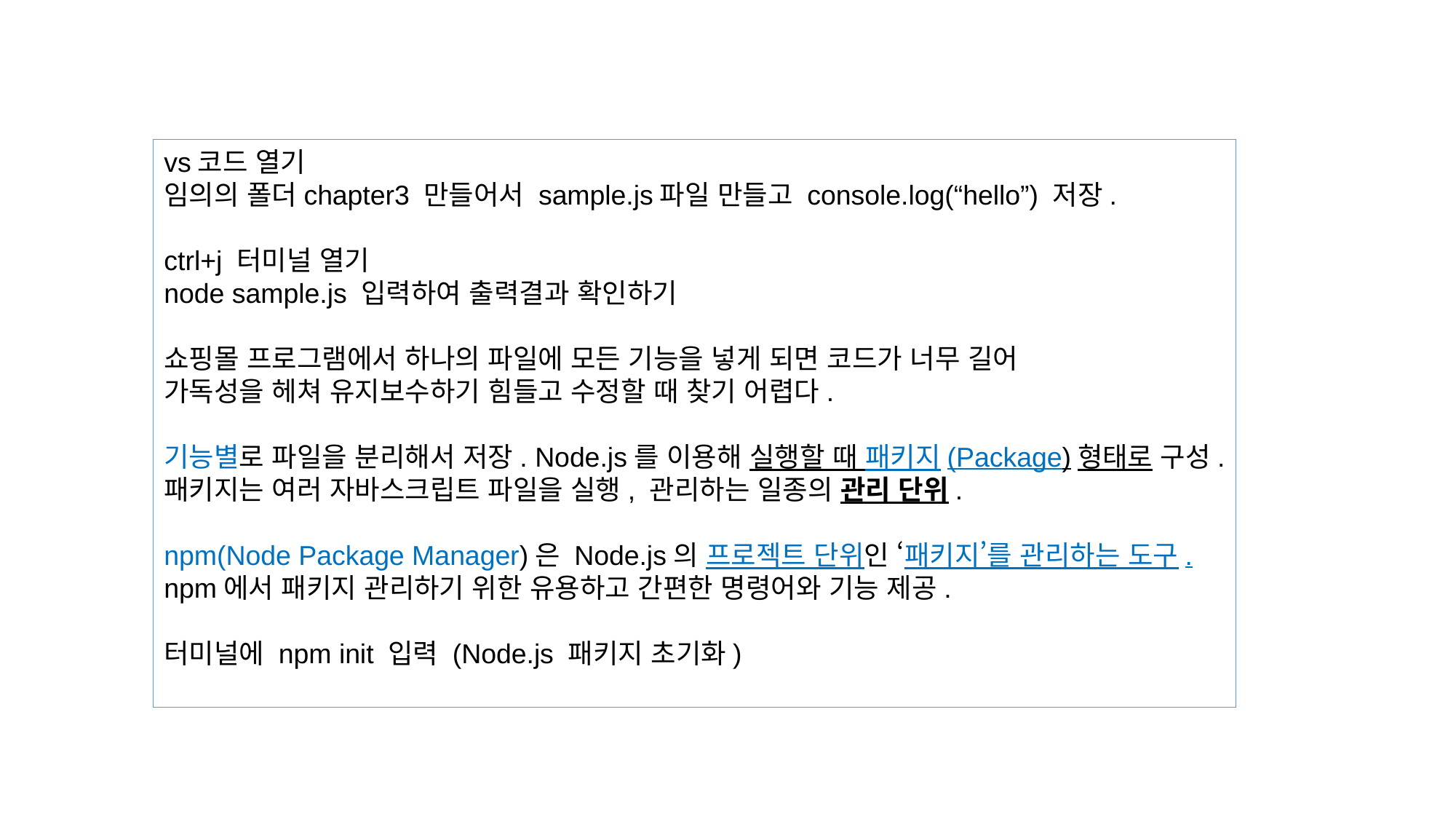

vs코드 열기
임의의 폴더chapter3 만들어서 sample.js파일 만들고 console.log(“hello”) 저장.

ctrl+j 터미널 열기
node sample.js 입력하여 출력결과 확인하기

쇼핑몰 프로그램에서 하나의 파일에 모든 기능을 넣게 되면 코드가 너무 길어
가독성을 헤쳐 유지보수하기 힘들고 수정할 때 찾기 어렵다.

기능별로 파일을 분리해서 저장. Node.js를 이용해 실행할 때 패키지(Package)형태로 구성.
패키지는 여러 자바스크립트 파일을 실행, 관리하는 일종의 관리 단위.

npm(Node Package Manager)은 Node.js의 프로젝트 단위인 ‘패키지’를 관리하는 도구.
npm에서 패키지 관리하기 위한 유용하고 간편한 명령어와 기능 제공.

터미널에 npm init 입력 (Node.js 패키지 초기화)